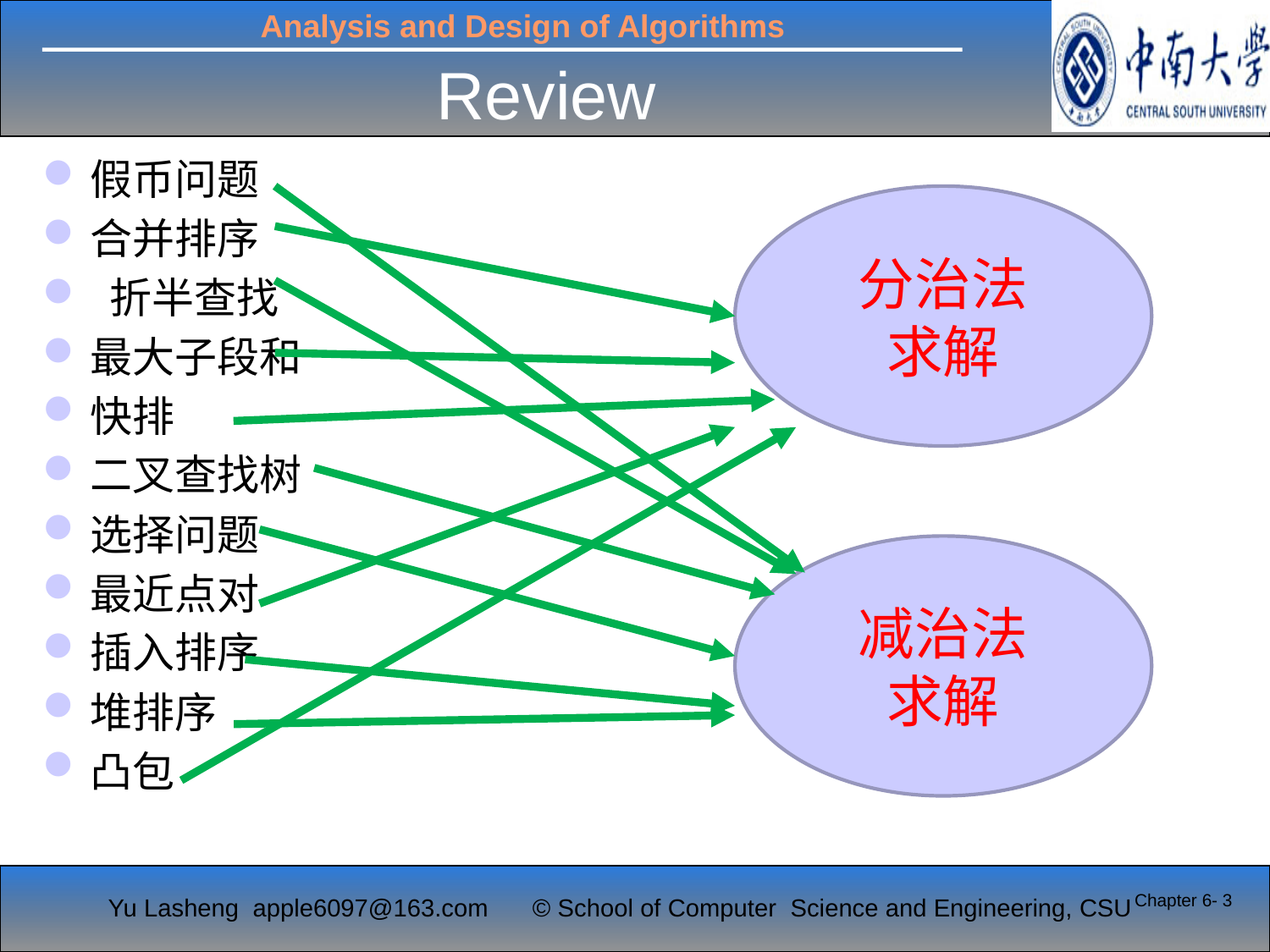

# Review
假币问题
合并排序
 折半查找
最大子段和
快排
二叉查找树
选择问题
最近点对
插入排序
堆排序
凸包
分治法
求解
减治法
求解
Chapter 6- 3